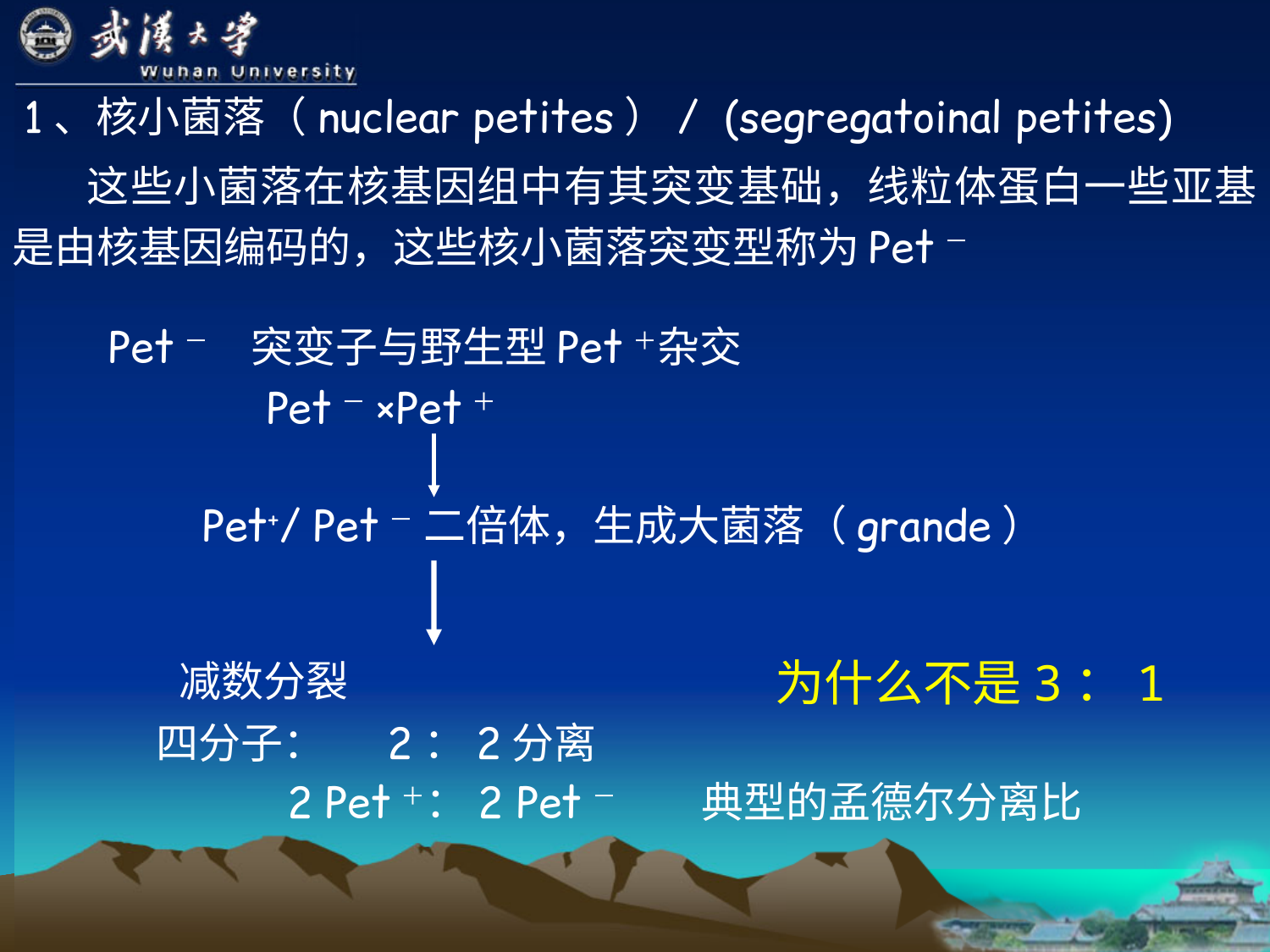

1、核小菌落（nuclear petites）/  (segregatoinal petites)
      这些小菌落在核基因组中有其突变基础，线粒体蛋白一些亚基是由核基因编码的，这些核小菌落突变型称为Pet－

       Pet－　突变子与野生型Pet＋杂交
                    Pet－×Pet＋

　　          Pet+/ Pet－ 二倍体，生成大菌落（grande）

            减数分裂
              四分子：　 2：2分离
　　　　          2 Pet＋：2 Pet－　　典型的孟德尔分离比

为什么不是3：1